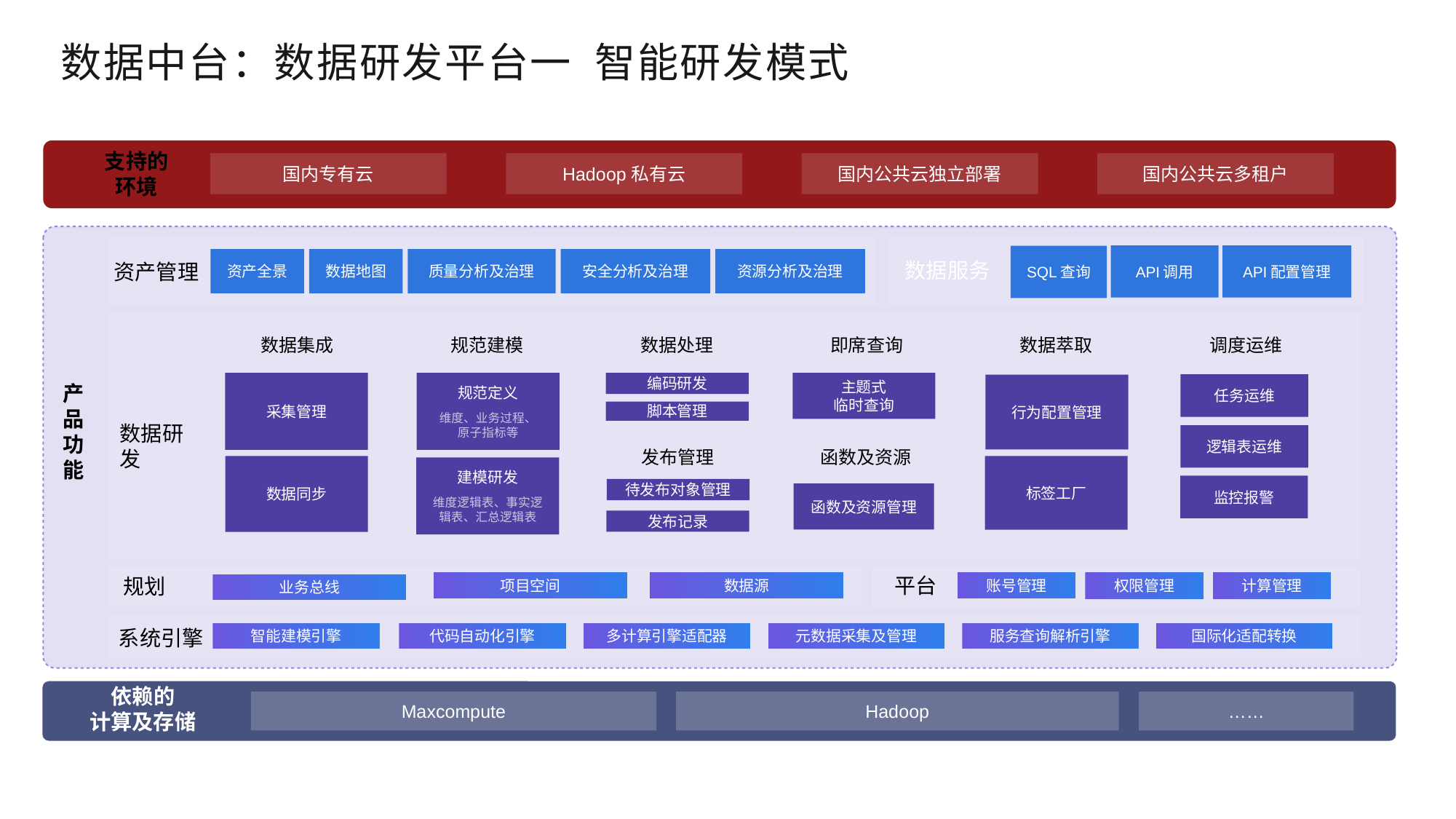

数据中台：数据研发平台一  智能研发模式

支持的
环境
国内专有云
Hadoop私有云
国内公共云独立部署
国内公共云多租户

API调用
API配置管理
SQL查询
资产全景
数据地图
质量分析及治理
安全分析及治理
资源分析及治理
数据服务
资产管理

数据萃取
调度运维
即席查询
数据集成
规范建模
数据处理
产品功能
采集管理
规范定义

维度、业务过程、
原子指标等
主题式
临时查询
编码研发
任务运维
行为配置管理
脚本管理
数据研发
逻辑表运维
发布管理
函数及资源
数据同步
标签工厂
建模研发

维度逻辑表、事实逻辑表、汇总逻辑表
监控报警
待发布对象管理
函数及资源管理
发布记录

权限管理
计算管理
账号管理
项目空间
数据源
平台
规划
业务总线

智能建模引擎
代码自动化引擎
多计算引擎适配器
元数据采集及管理
服务查询解析引擎
国际化适配转换
系统引擎

依赖的
计算及存储
……
Maxcompute
Hadoop